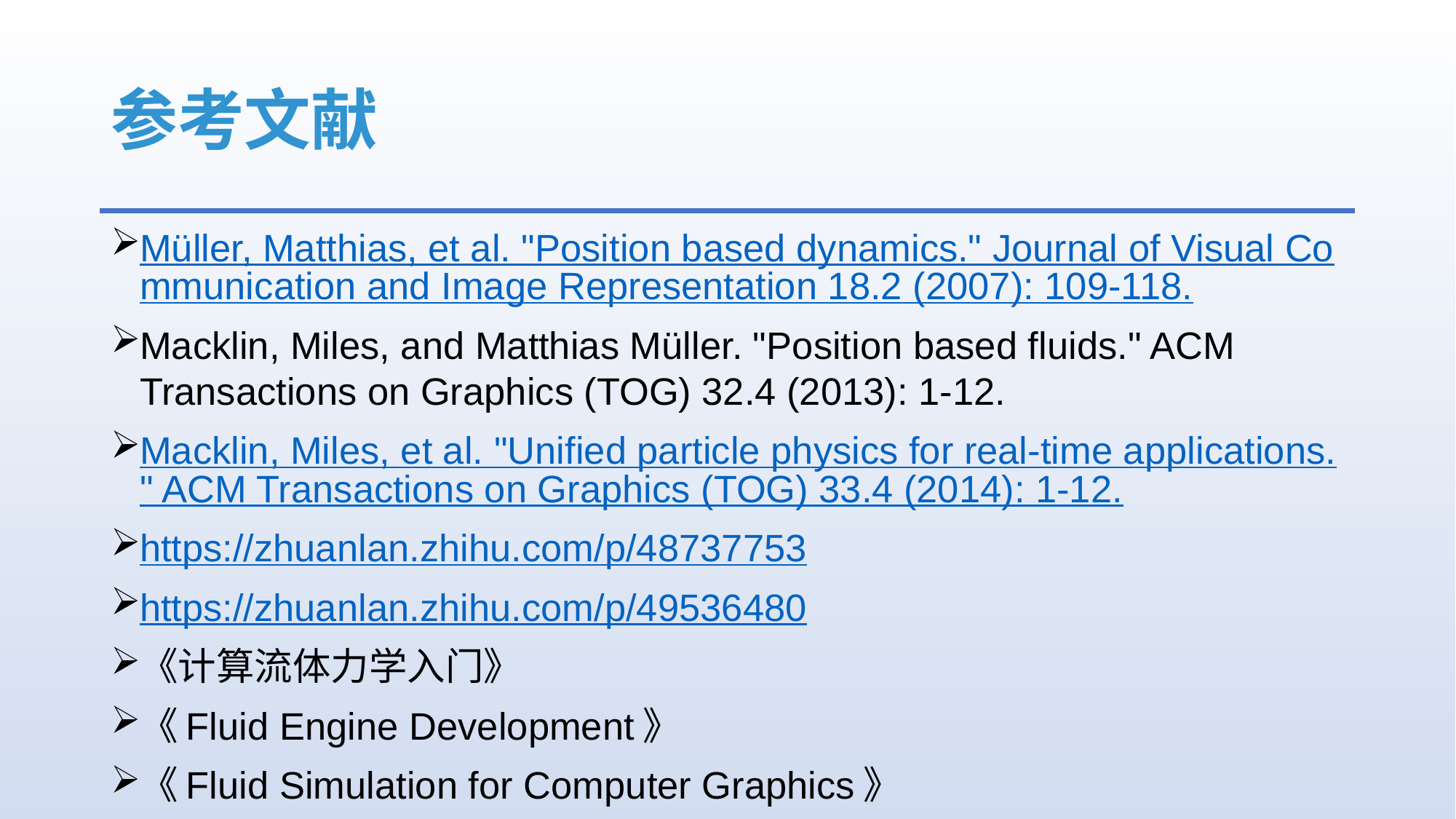

# 参考文献
Müller, Matthias, et al. "Position based dynamics." Journal of Visual Communication and Image Representation 18.2 (2007): 109-118.
Macklin, Miles, and Matthias Müller. "Position based fluids." ACM Transactions on Graphics (TOG) 32.4 (2013): 1-12.
Macklin, Miles, et al. "Unified particle physics for real-time applications." ACM Transactions on Graphics (TOG) 33.4 (2014): 1-12.
https://zhuanlan.zhihu.com/p/48737753
https://zhuanlan.zhihu.com/p/49536480
《计算流体力学入门》
《Fluid Engine Development》
《Fluid Simulation for Computer Graphics》